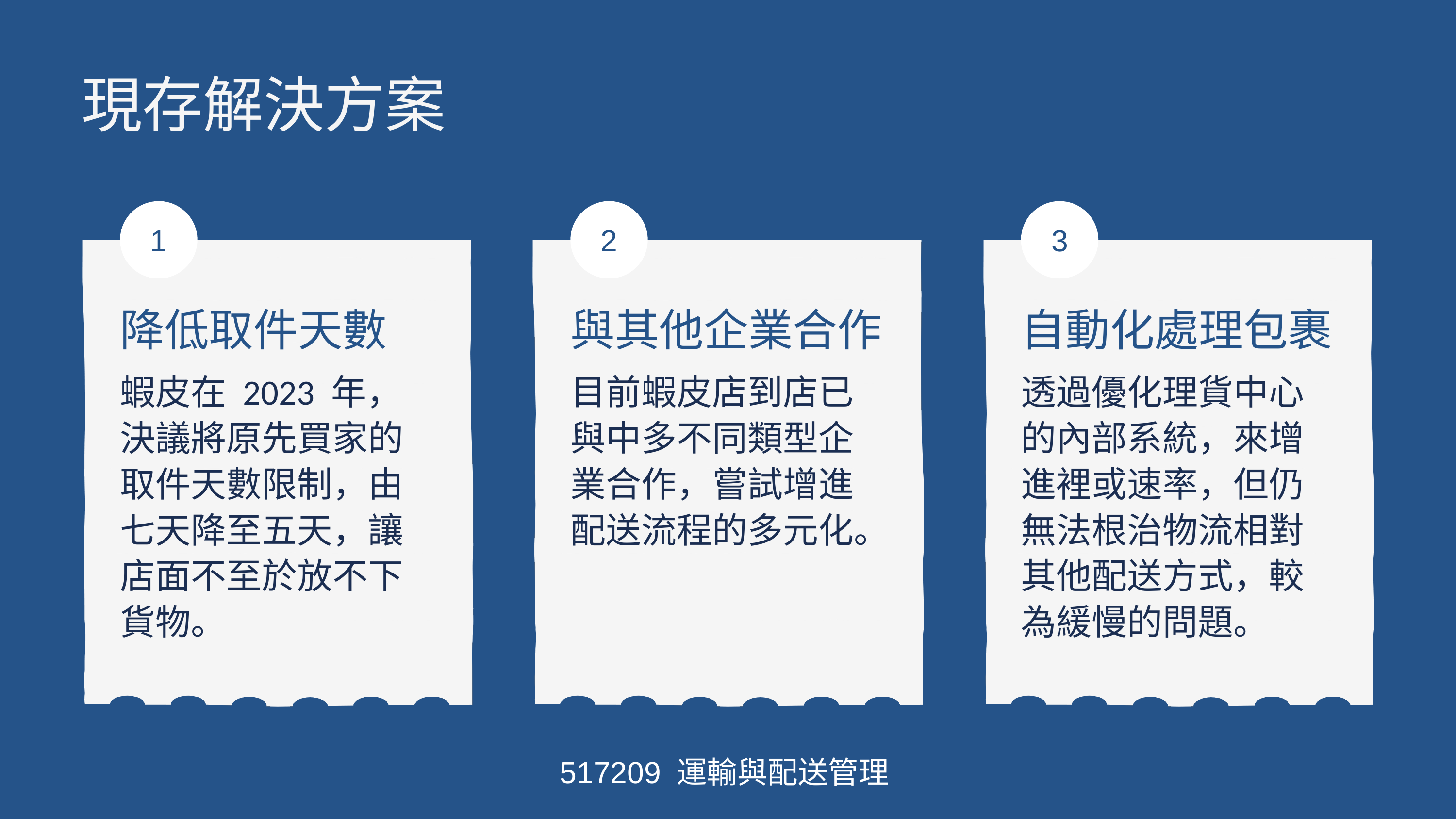

現存解決方案

1

2

3

降低取件天數
蝦皮在 2023 年，決議將原先買家的取件天數限制，由七天降至五天，讓店面不至於放不下貨物。
與其他企業合作
目前蝦皮店到店已與中多不同類型企業合作，嘗試增進配送流程的多元化。
自動化處理包裹
透過優化理貨中心的內部系統，來增進裡或速率，但仍無法根治物流相對其他配送方式，較為緩慢的問題。
517209 運輸與配送管理